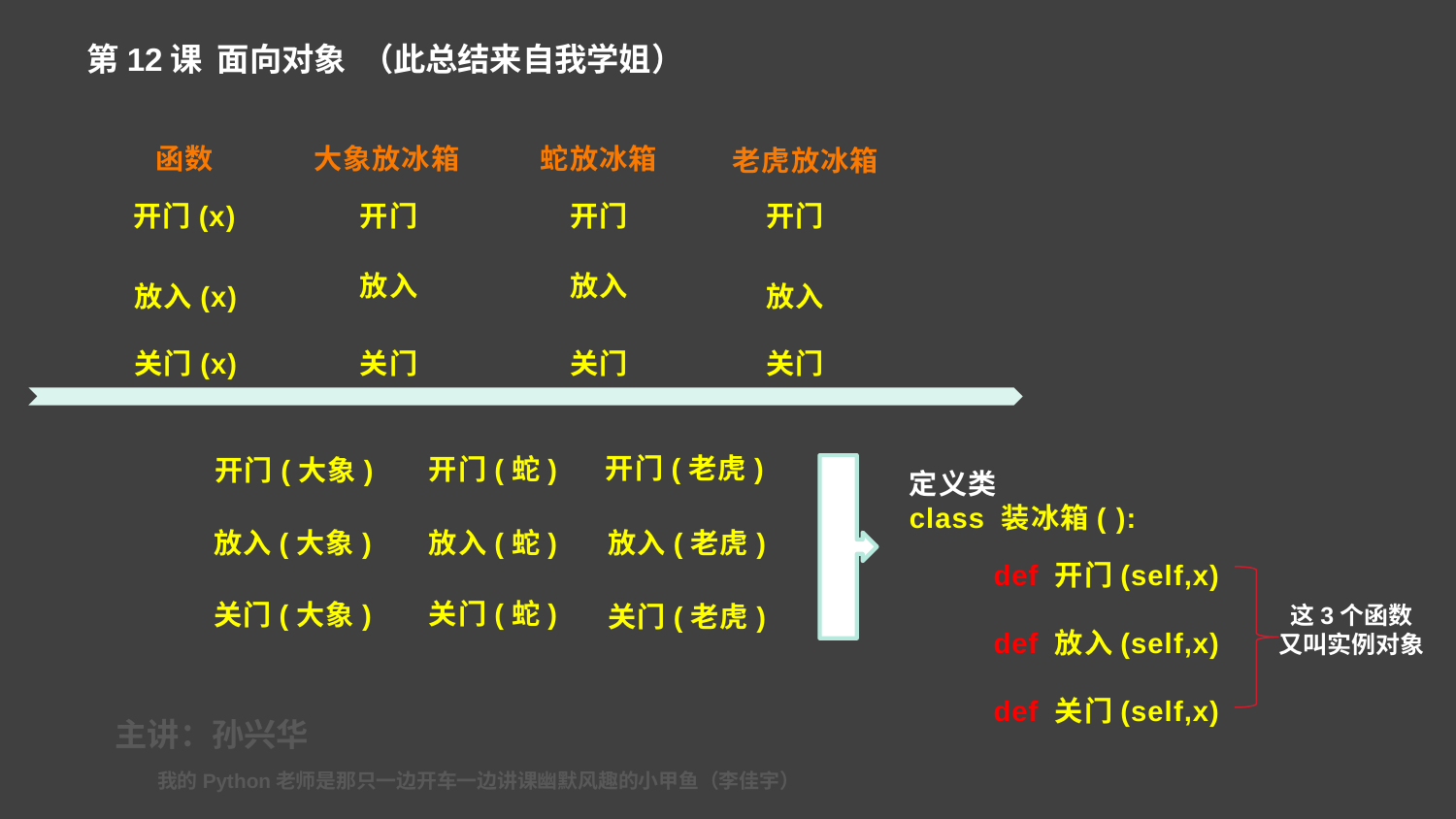

第12课  面向对象  （此总结来自我学姐）
函数
大象放冰箱
蛇放冰箱
老虎放冰箱
开门(x)
开门
开门
开门
放入
放入
放入
放入(x)
关门(x)
关门
关门
关门

开门(老虎)
开门(蛇)
开门(大象)

定义类
class 装冰箱( ):
放入(大象)
放入(蛇)
放入(老虎)
        def 开门(self,x)

        def 放入(self,x)

        def 关门(self,x)

关门(蛇)
关门(大象)
关门(老虎)
这3个函数又叫实例对象